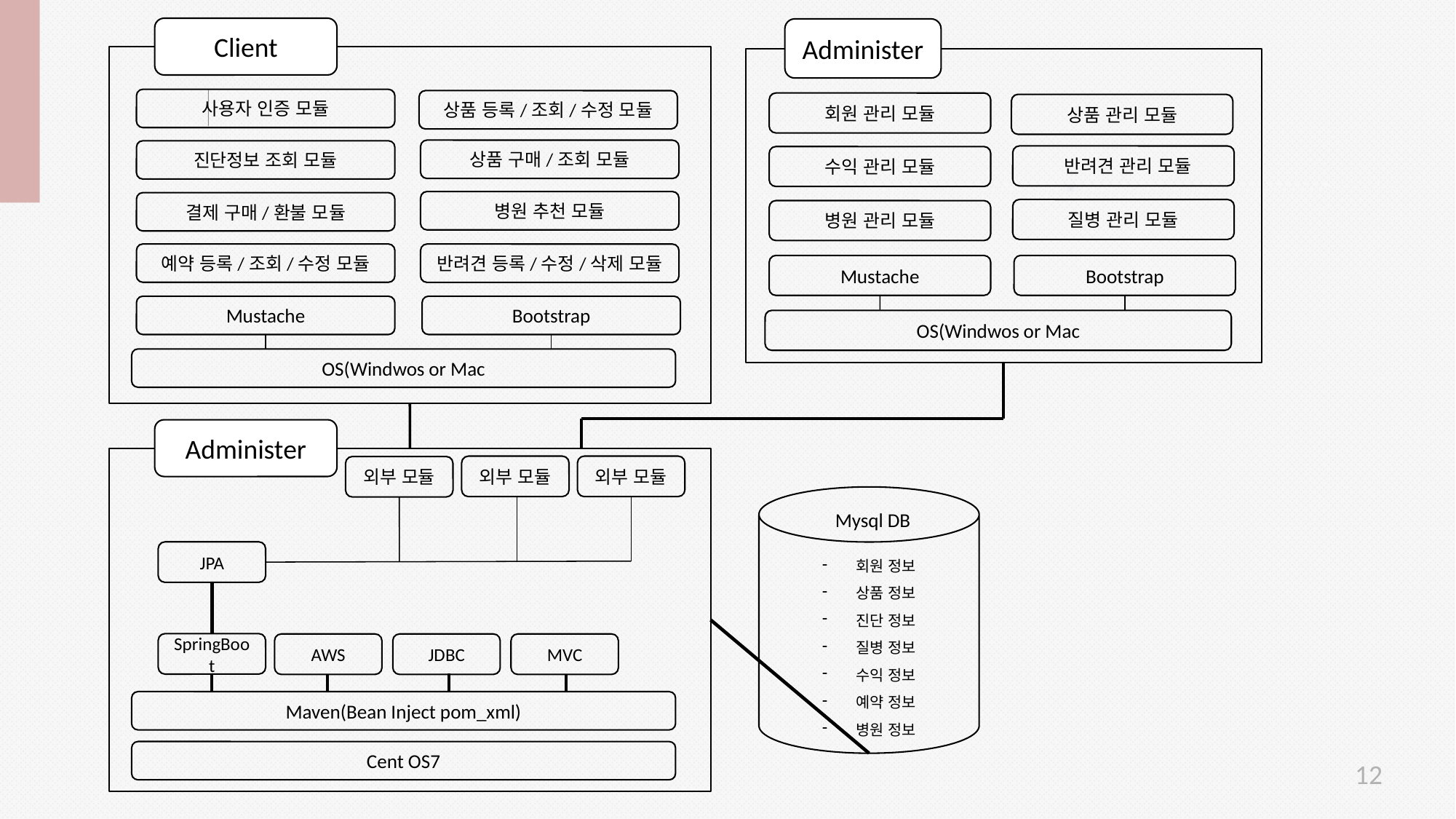

Client
Administer

회원 관리 모듈
상품 관리 모듈
 반려견 관리 모듈
수익 관리 모듈
질병 관리 모듈
병원 관리 모듈
Mustache
Bootstrap
OS(Windwos or Mac

사용자 인증 모듈
상품 등록/조회/수정 모듈
상품 구매/조회 모듈
진단정보 조회 모듈
병원 추천 모듈
결제 구매/환불 모듈
예약 등록/조회/수정 모듈
반려견 등록/수정/삭제 모듈
Mustache
Bootstrap
OS(Windwos or Mac
Administer

외부 모듈
외부 모듈
외부 모듈

회원 정보
상품 정보
진단 정보
질병 정보
수익 정보
예약 정보
병원 정보

Mysql DB
JPA
SpringBoot
AWS
MVC
JDBC
Maven(Bean Inject pom_xml)
Cent OS7
12